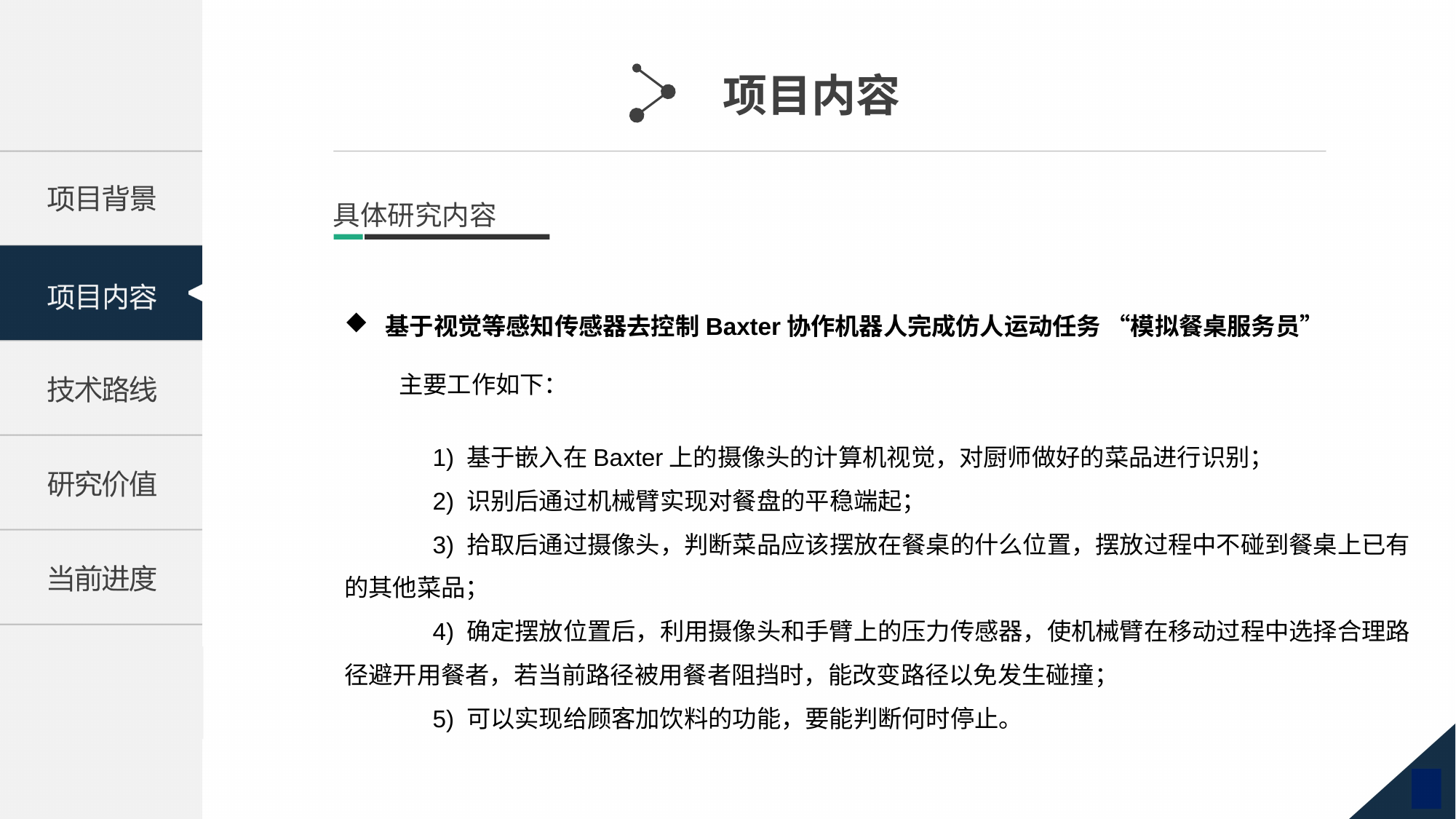

项目内容
具体研究内容

基于视觉等感知传感器去控制Baxter协作机器人完成仿人运动任务 “模拟餐桌服务员”

主要工作如下：

     1) 基于嵌入在Baxter上的摄像头的计算机视觉，对厨师做好的菜品进行识别；
     2) 识别后通过机械臂实现对餐盘的平稳端起；
     3) 拾取后通过摄像头，判断菜品应该摆放在餐桌的什么位置，摆放过程中不碰到餐桌上已有的其他菜品；
     4) 确定摆放位置后，利用摄像头和手臂上的压力传感器，使机械臂在移动过程中选择合理路径避开用餐者，若当前路径被用餐者阻挡时，能改变路径以免发生碰撞；
     5) 可以实现给顾客加饮料的功能，要能判断何时停止。